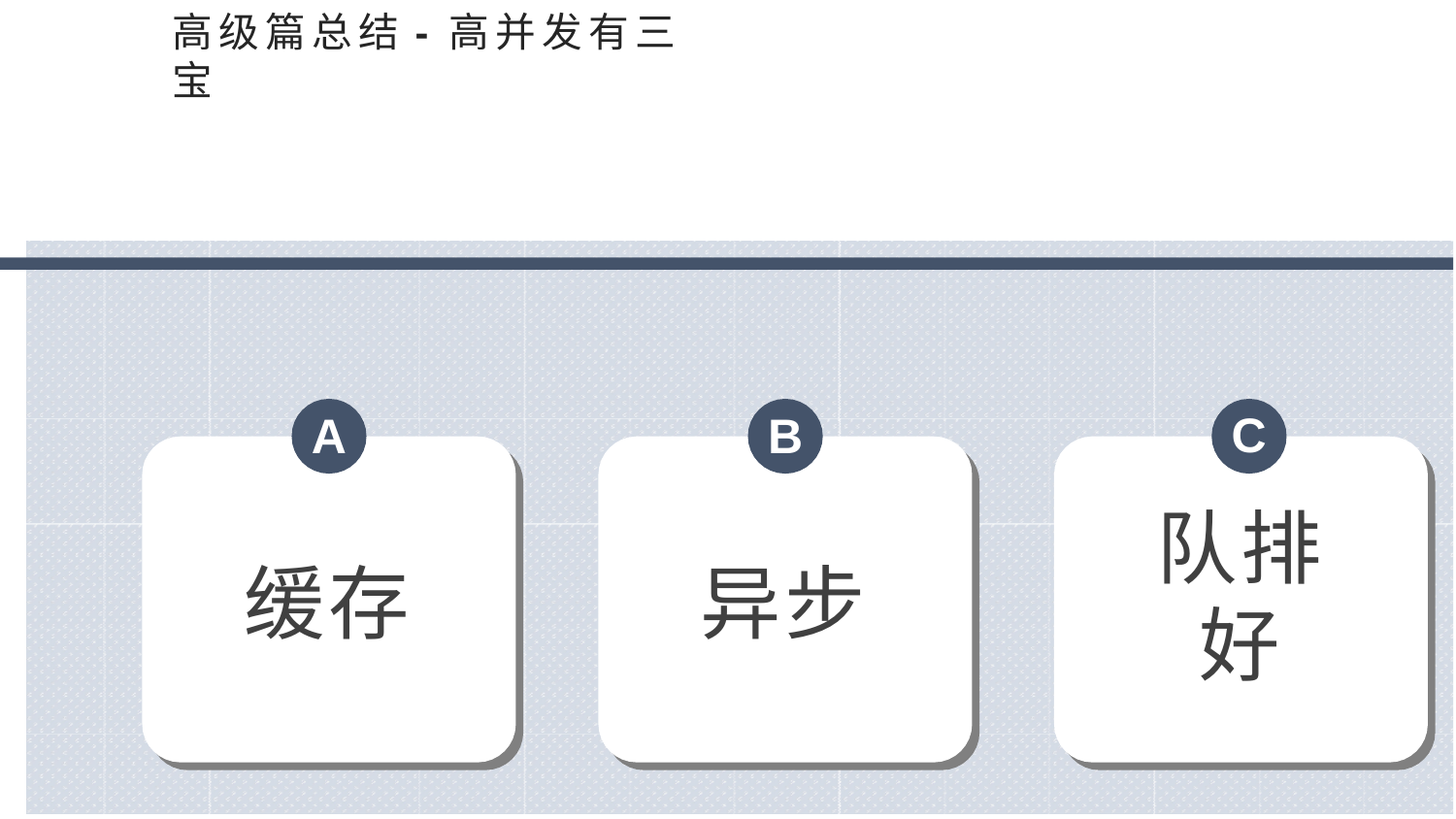

高级篇总结- 高并发有三宝

C
队排 好

A
B
缓存
异步